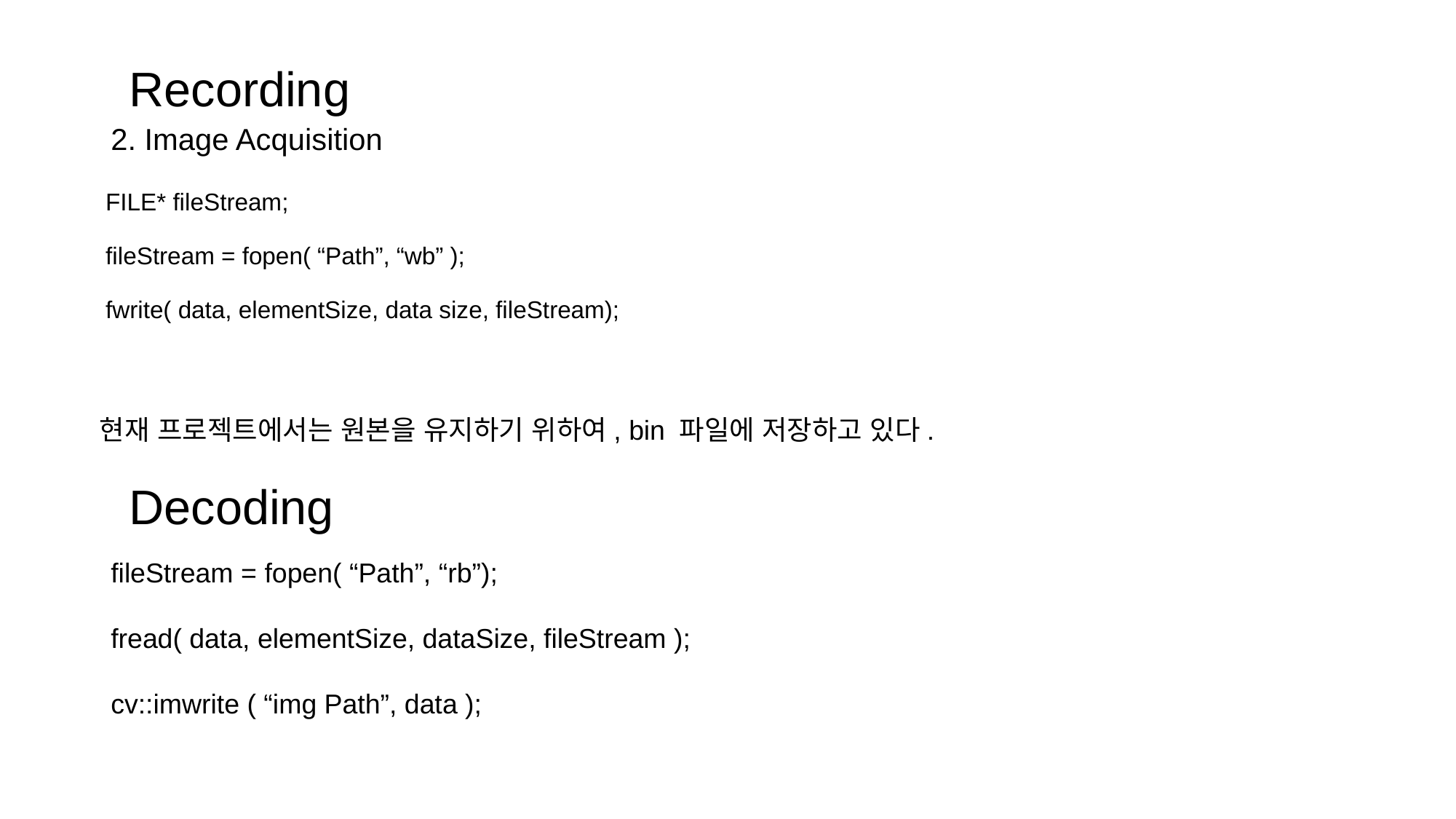

Recording
2. Image Acquisition

| FILE\* fileStream; fileStream = fopen( “Path”, “wb” ); fwrite( data, elementSize, data size, fileStream); |
| --- |
현재 프로젝트에서는 원본을 유지하기 위하여, bin 파일에 저장하고 있다.
# Decoding
fileStream = fopen( “Path”, “rb”);

fread( data, elementSize, dataSize, fileStream );

cv::imwrite ( “img Path”, data );